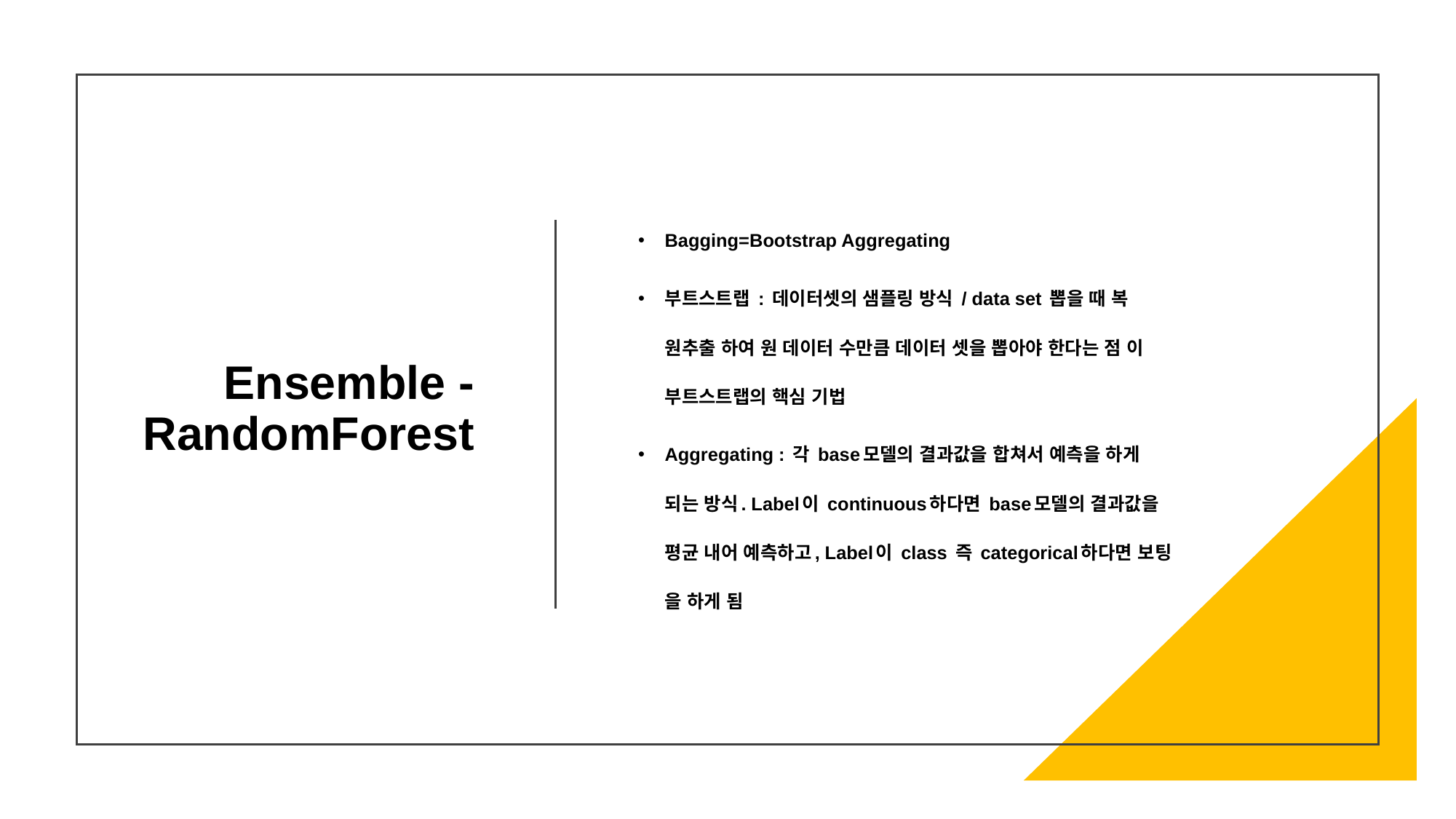

# Ensemble - RandomForest
Bagging=Bootstrap Aggregating
부트스트랩 : 데이터셋의 샘플링 방식 / data set 뽑을 때 복 원추출 하여 원 데이터 수만큼 데이터 셋을 뽑아야 한다는 점 이 부트스트랩의 핵심 기법
Aggregating : 각 base모델의 결과값을 합쳐서 예측을 하게 되는 방식. Label이 continuous하다면 base모델의 결과값을 평균 내어 예측하고, Label이 class 즉 categorical하다면 보팅 을 하게 됨